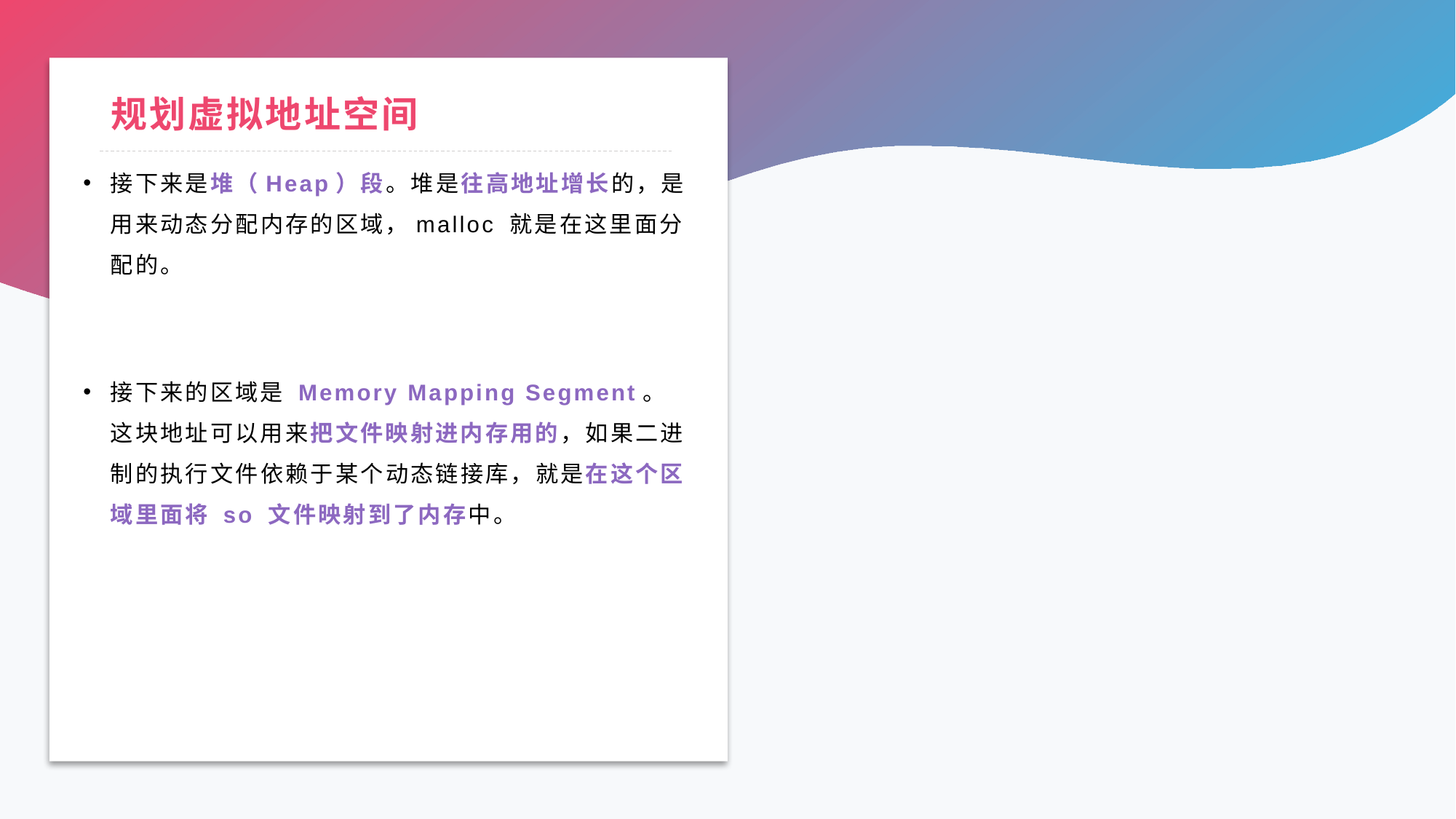

# 规划虚拟地址空间
接下来是堆（Heap）段。堆是往高地址增长的，是用来动态分配内存的区域，malloc 就是在这里面分配的。

接下来的区域是 Memory Mapping Segment。这块地址可以用来把文件映射进内存用的，如果二进制的执行文件依赖于某个动态链接库，就是在这个区域里面将 so 文件映射到了内存中。